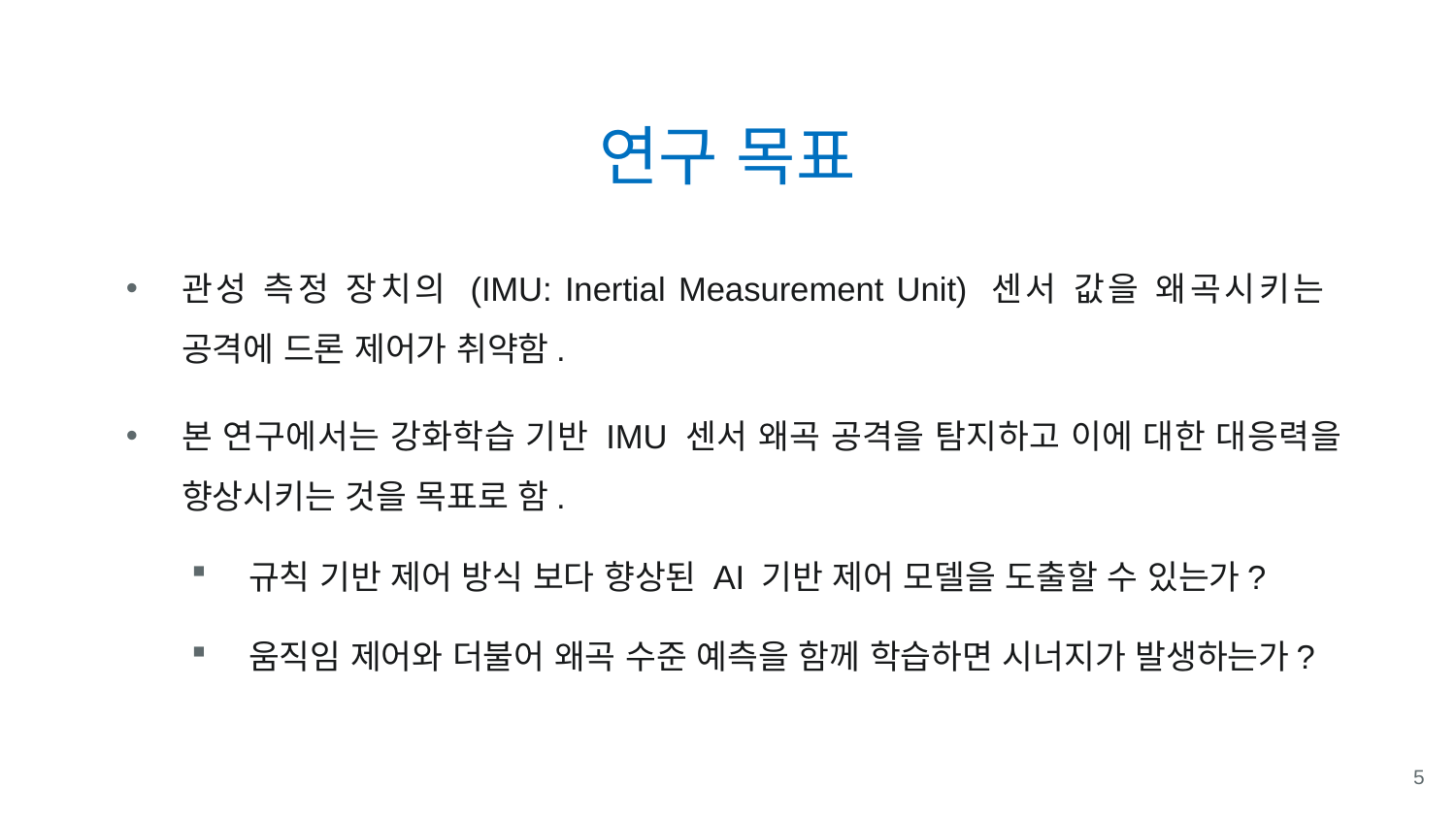

# 연구 목표
관성 측정 장치의 (IMU: Inertial Measurement Unit) 센서 값을 왜곡시키는
공격에 드론 제어가 취약함.

본 연구에서는 강화학습 기반 IMU 센서 왜곡 공격을 탐지하고 이에 대한 대응력을 향상시키는 것을 목표로 함.
규칙 기반 제어 방식 보다 향상된 AI 기반 제어 모델을 도출할 수 있는가?
움직임 제어와 더불어 왜곡 수준 예측을 함께 학습하면 시너지가 발생하는가?

5